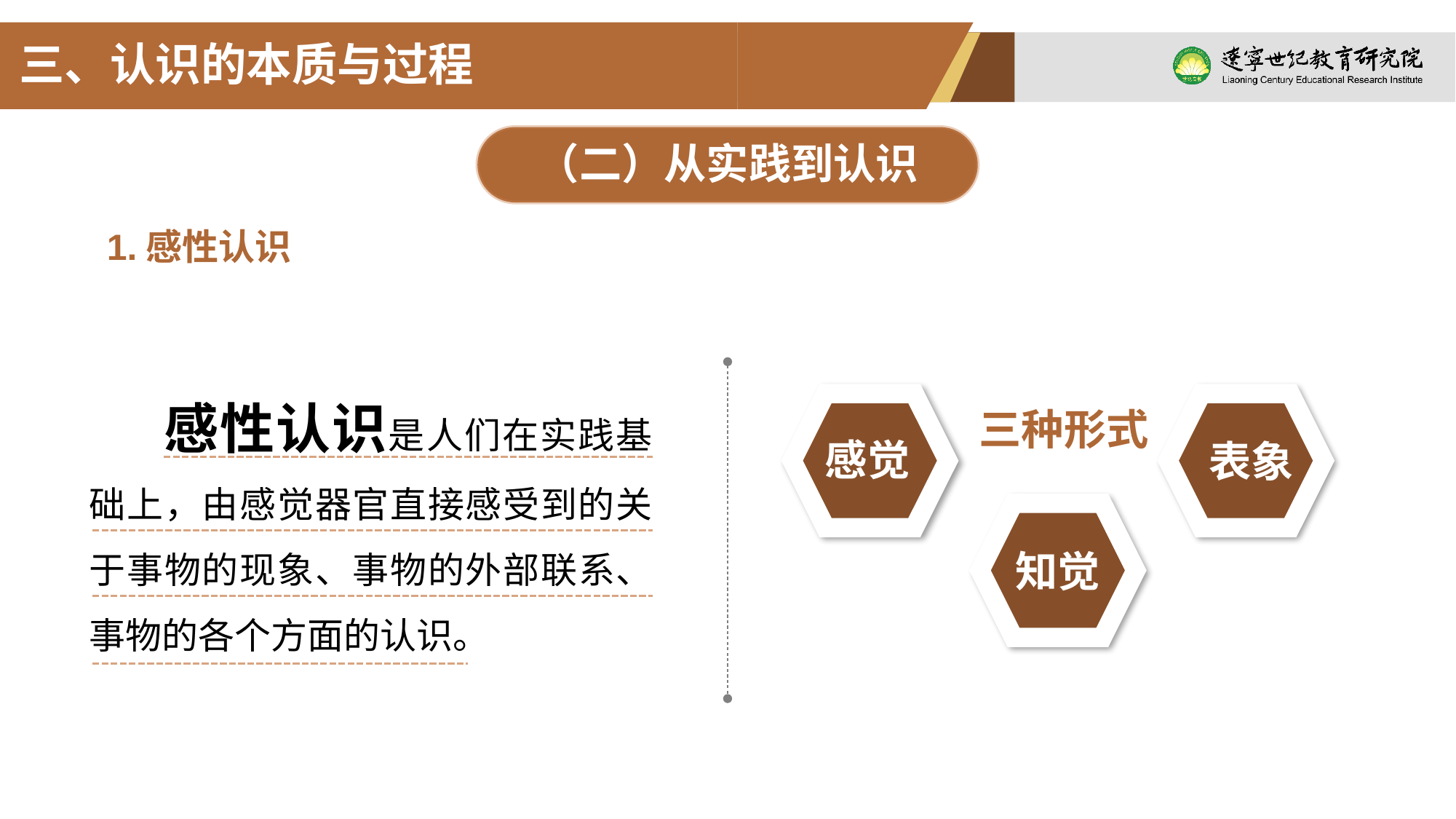

三、认识的本质与过程
（二）从实践到认识
1.感性认识
感性认识是人们在实践基础上，由感觉器官直接感受到的关于事物的现象、事物的外部联系、事物的各个方面的认识。

感觉

表象
三种形式

知觉